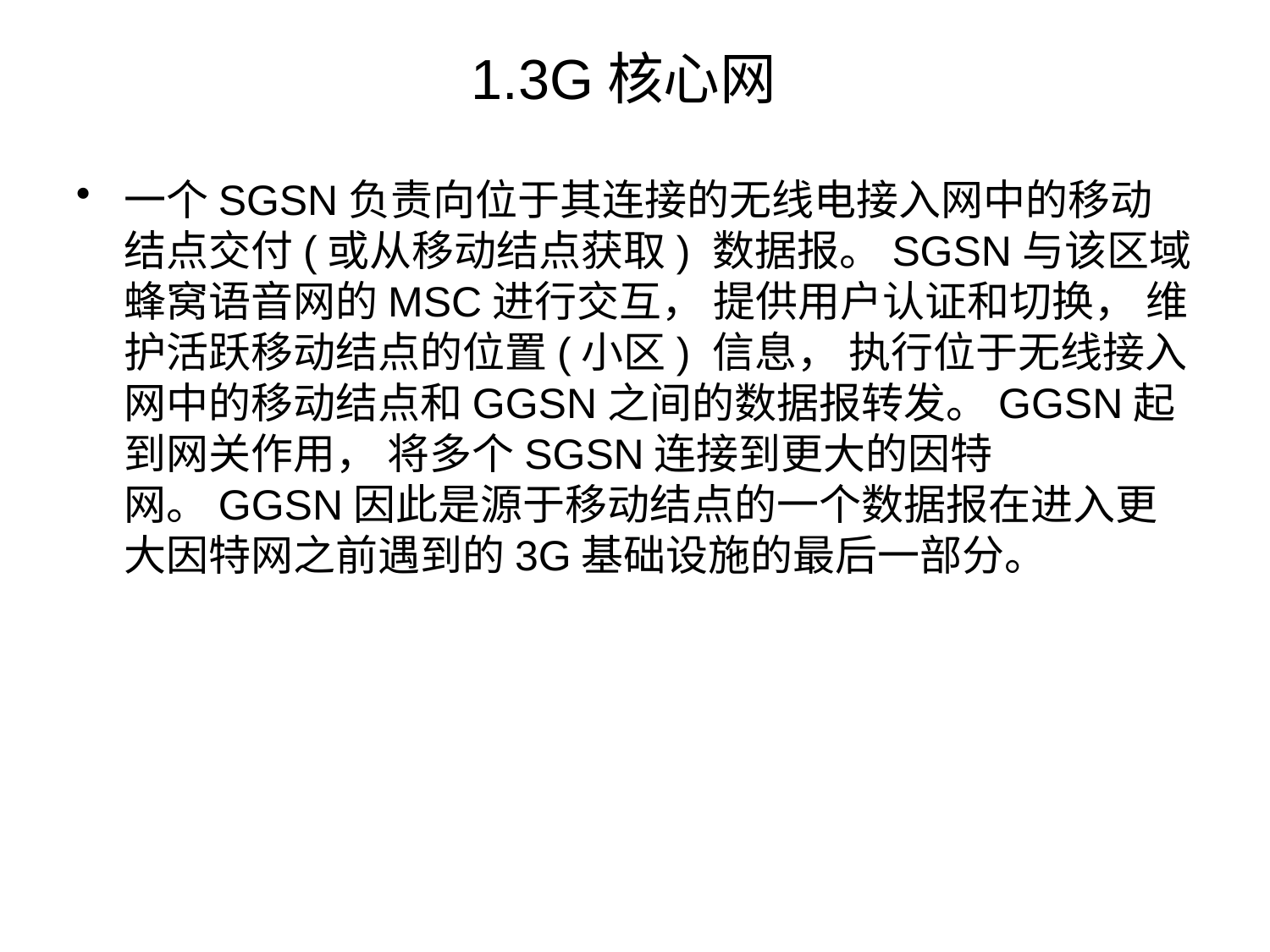

# 1.3G核心网
一个SGSN负责向位于其连接的无线电接入网中的移动结点交付(或从移动结点获取) 数据报。SGSN与该区域蜂窝语音网的MSC进行交互， 提供用户认证和切换， 维护活跃移动结点的位置(小区) 信息， 执行位于无线接入网中的移动结点和GGSN之间的数据报转发。GGSN起到网关作用， 将多个SGSN连接到更大的因特网。GGSN因此是源于移动结点的一个数据报在进入更大因特网之前遇到的3G基础设施的最后一部分。